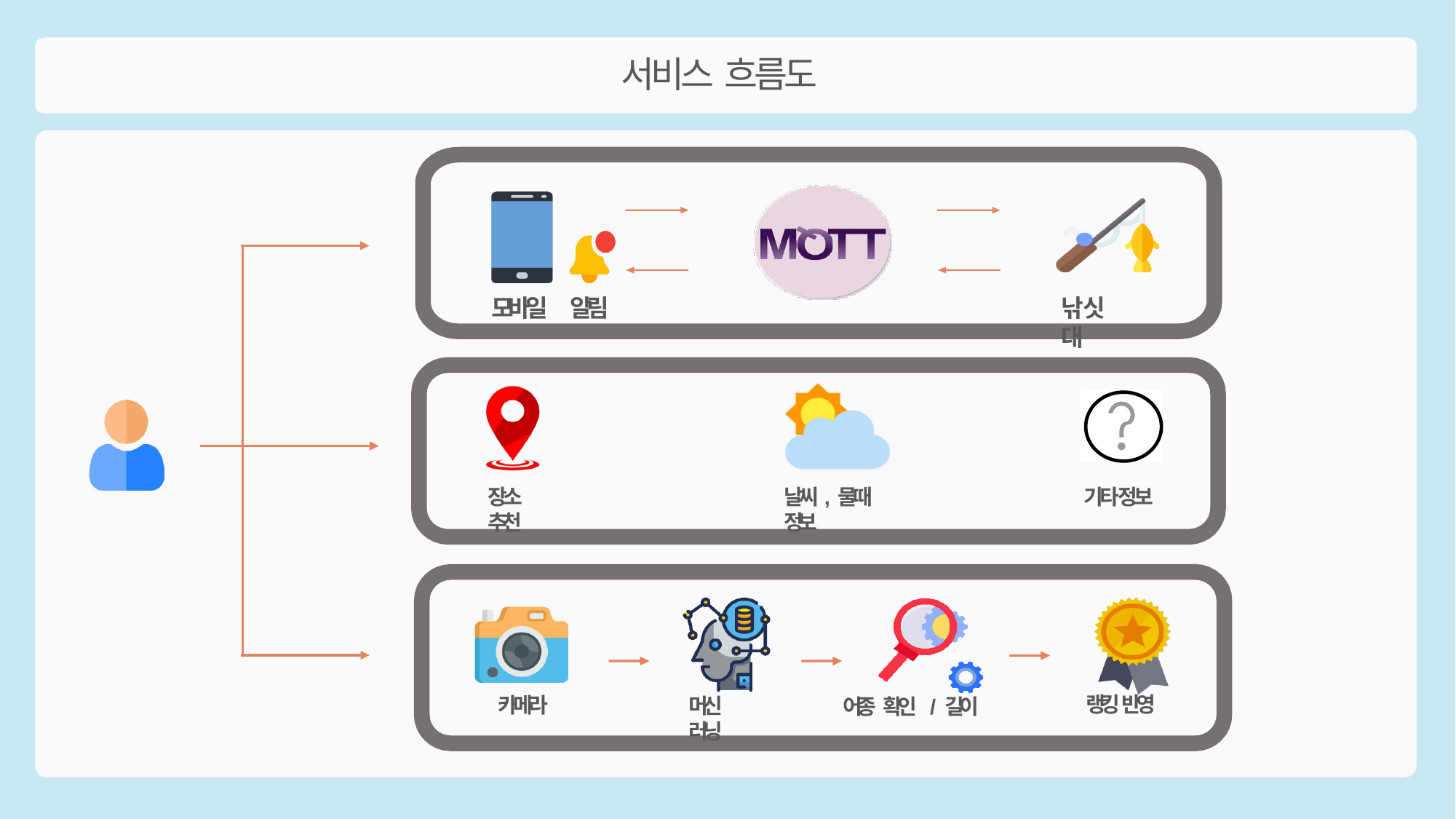

# 서비스 흐름도

모바일
알림
낚싯대

장소 추천
날씨, 물때 정보
기타 정보

랭킹 반영
카메라
머신 러닝
어종 확인   /    길이